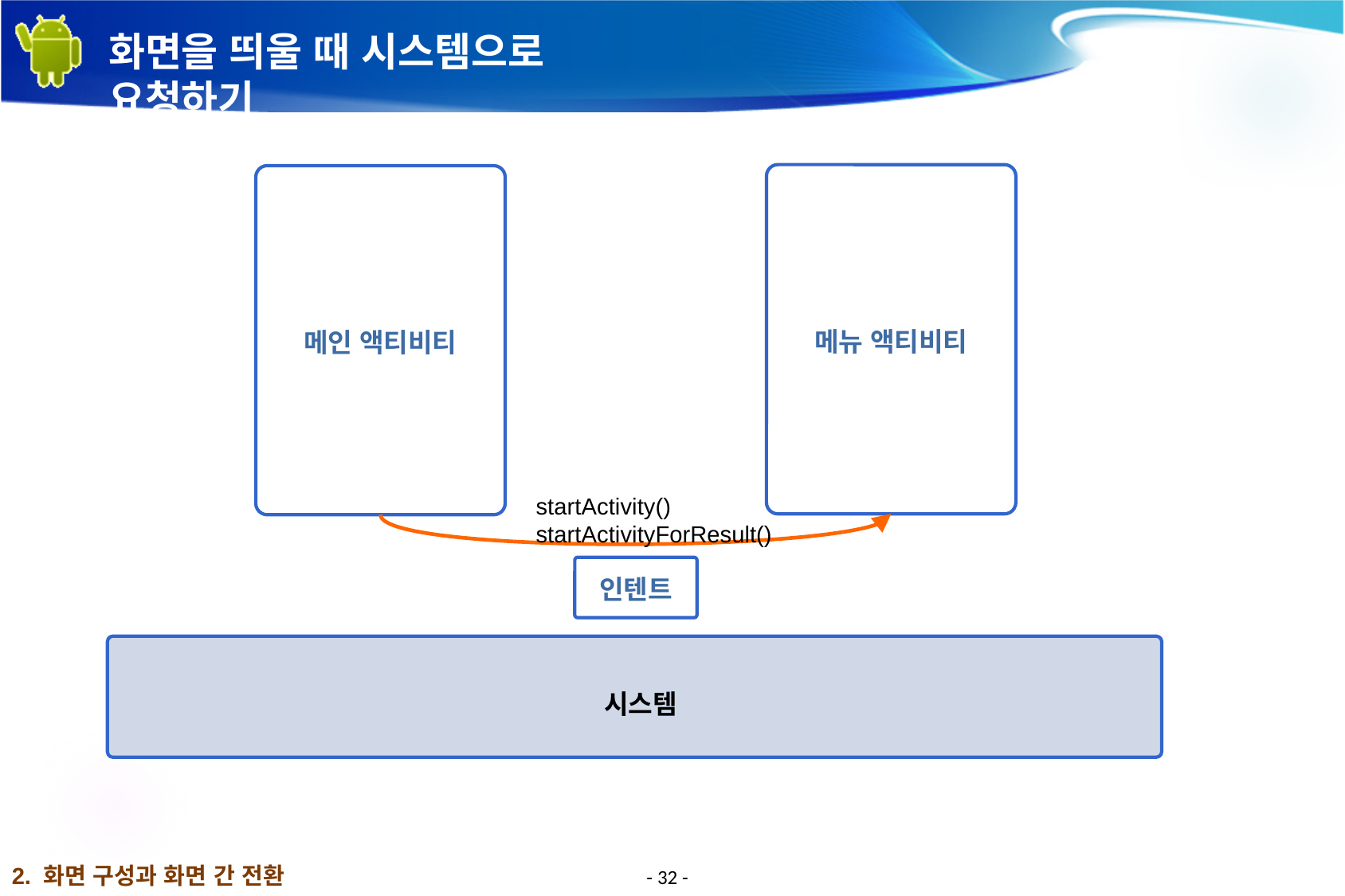

# 화면을 띄울 때 시스템으로 요청하기
메뉴 액티비티
메인 액티비티
startActivity()
startActivityForResult()
인텐트
 시스템
2. 화면 구성과 화면 간 전환